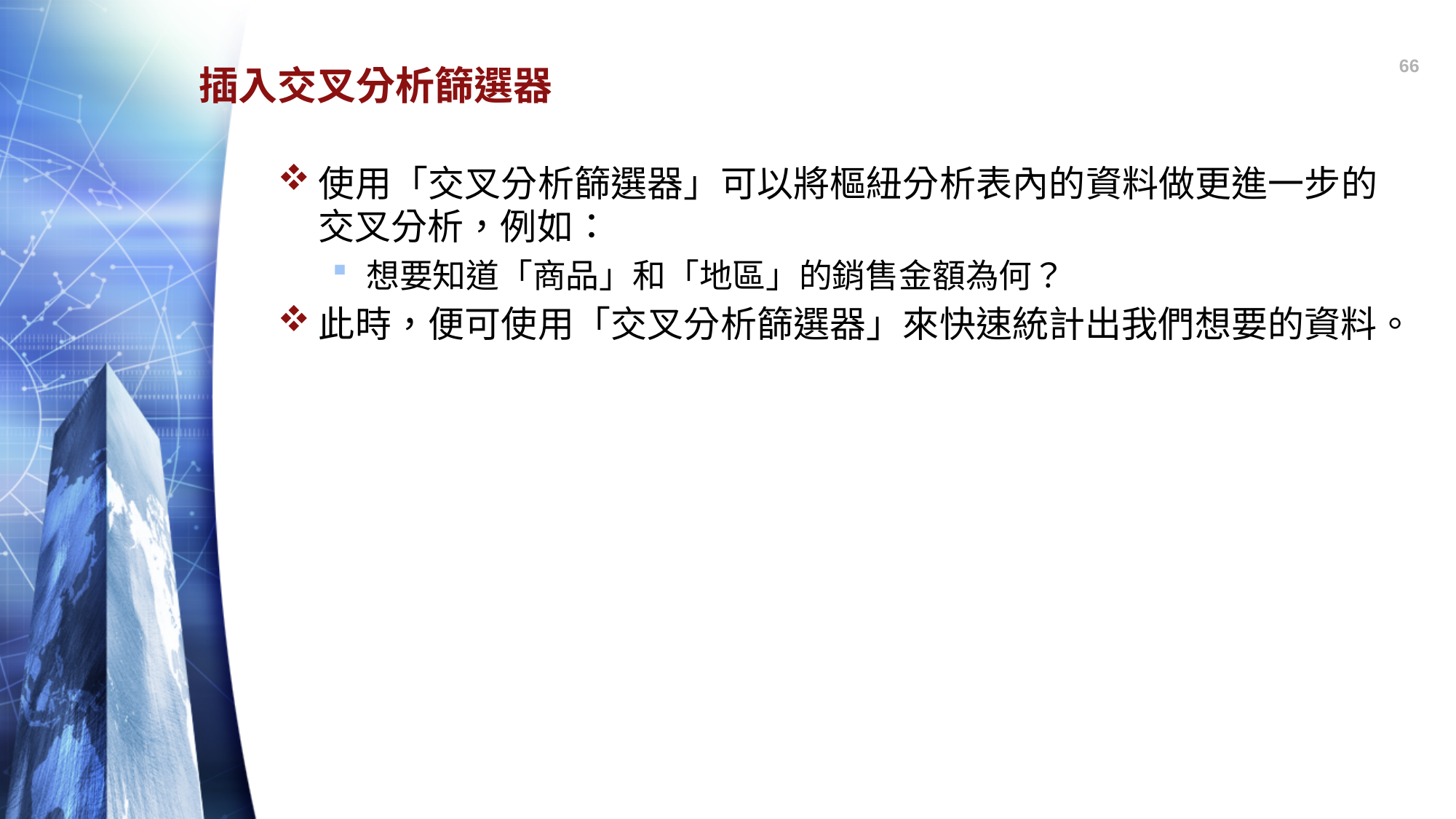

66
# 插入交叉分析篩選器
使用「交叉分析篩選器」可以將樞紐分析表內的資料做更進一步的交叉分析，例如：
想要知道「商品」和「地區」的銷售金額為何？
此時，便可使用「交叉分析篩選器」來快速統計出我們想要的資料。